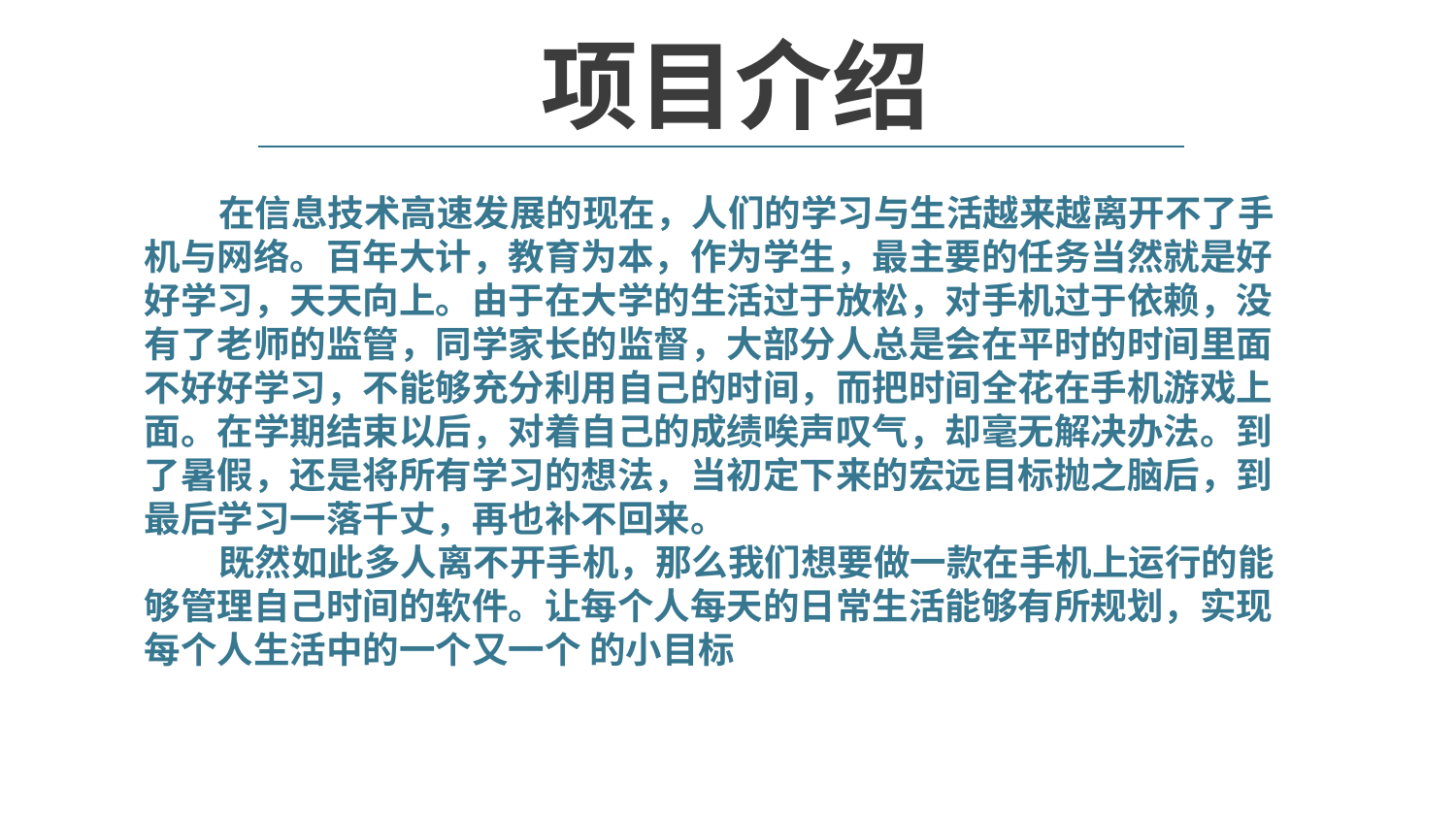

项目介绍
        在信息技术高速发展的现在，人们的学习与生活越来越离开不了手机与网络。百年大计，教育为本，作为学生，最主要的任务当然就是好好学习，天天向上。由于在大学的生活过于放松，对手机过于依赖，没有了老师的监管，同学家长的监督，大部分人总是会在平时的时间里面不好好学习，不能够充分利用自己的时间，而把时间全花在手机游戏上面。在学期结束以后，对着自己的成绩唉声叹气，却毫无解决办法。到了暑假，还是将所有学习的想法，当初定下来的宏远目标抛之脑后，到最后学习一落千丈，再也补不回来。
        既然如此多人离不开手机，那么我们想要做一款在手机上运行的能够管理自己时间的软件。让每个人每天的日常生活能够有所规划，实现每个人生活中的一个又一个 的小目标